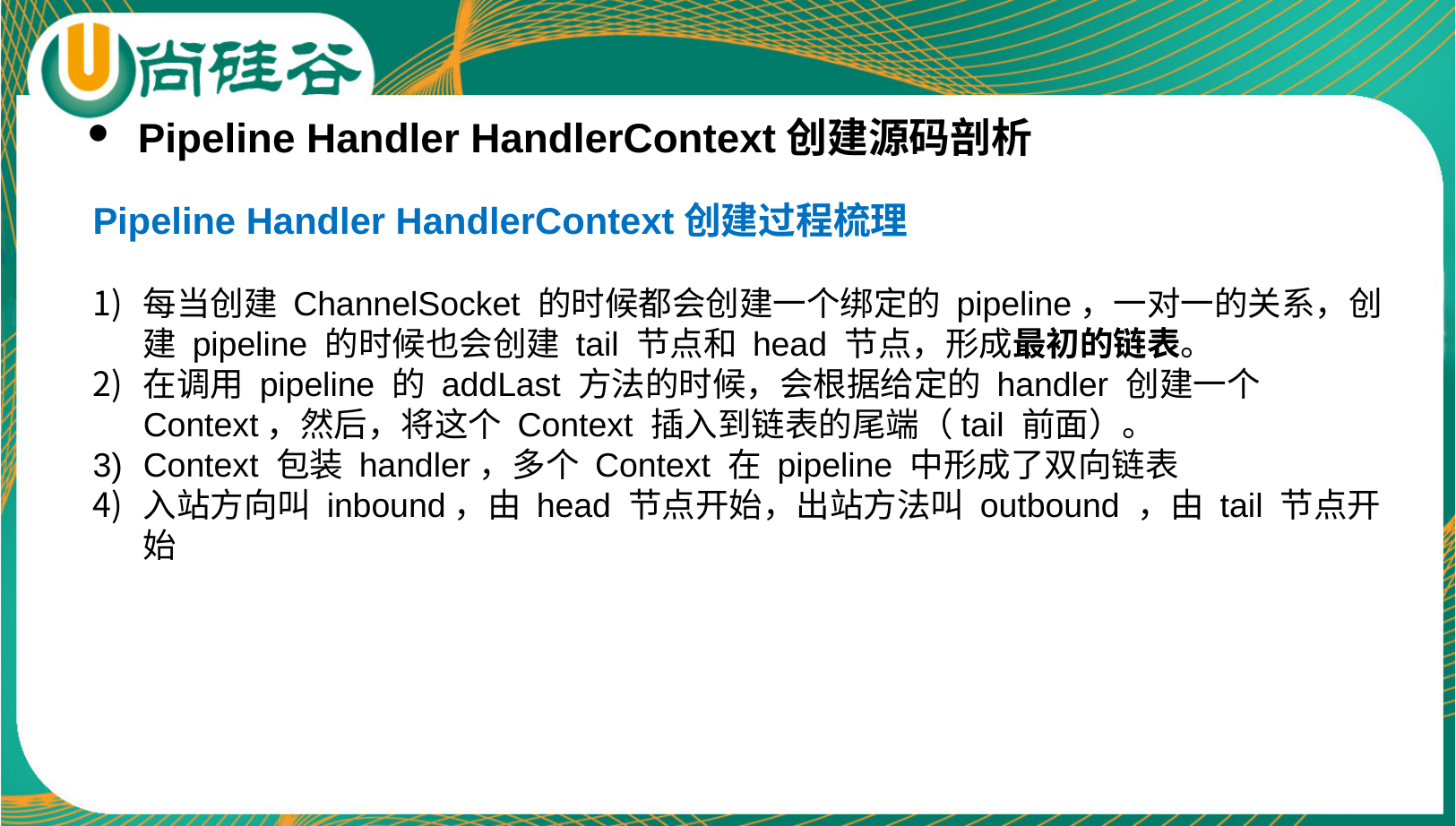

Pipeline Handler HandlerContext创建源码剖析
Pipeline Handler HandlerContext创建过程梳理

每当创建 ChannelSocket 的时候都会创建一个绑定的 pipeline，一对一的关系，创建 pipeline 的时候也会创建 tail 节点和 head 节点，形成最初的链表。
在调用 pipeline 的 addLast 方法的时候，会根据给定的 handler 创建一个 Context，然后，将这个 Context 插入到链表的尾端（tail 前面）。
Context 包装 handler，多个 Context 在 pipeline 中形成了双向链表
入站方向叫 inbound，由 head 节点开始，出站方法叫 outbound ，由 tail 节点开始